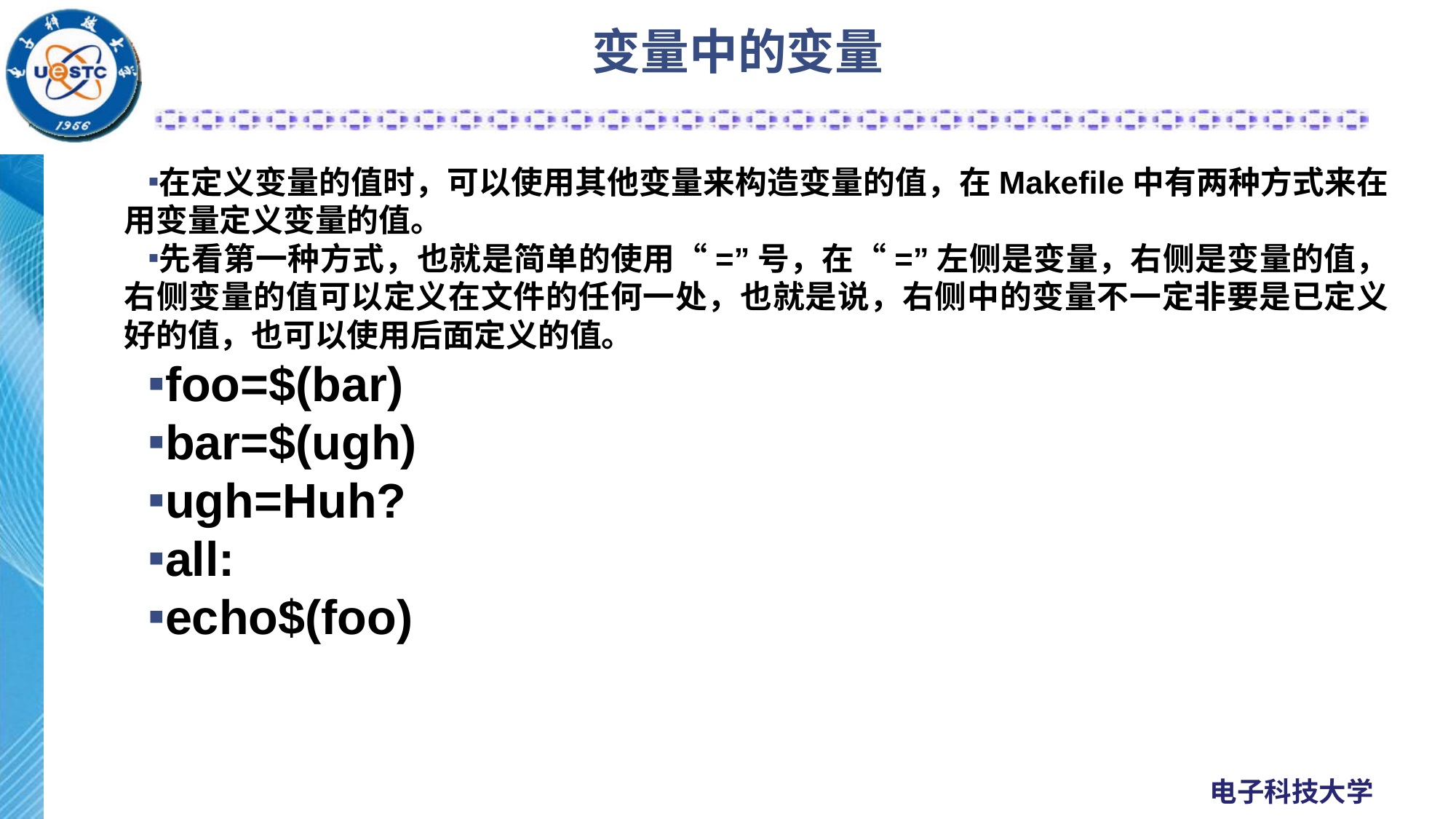

# 变量中的变量
在定义变量的值时，可以使用其他变量来构造变量的值，在Makefile中有两种方式来在用变量定义变量的值。
先看第一种方式，也就是简单的使用“=”号，在“=”左侧是变量，右侧是变量的值，右侧变量的值可以定义在文件的任何一处，也就是说，右侧中的变量不一定非要是已定义好的值，也可以使用后面定义的值。
foo=$(bar)
bar=$(ugh)
ugh=Huh?
all:
echo$(foo)